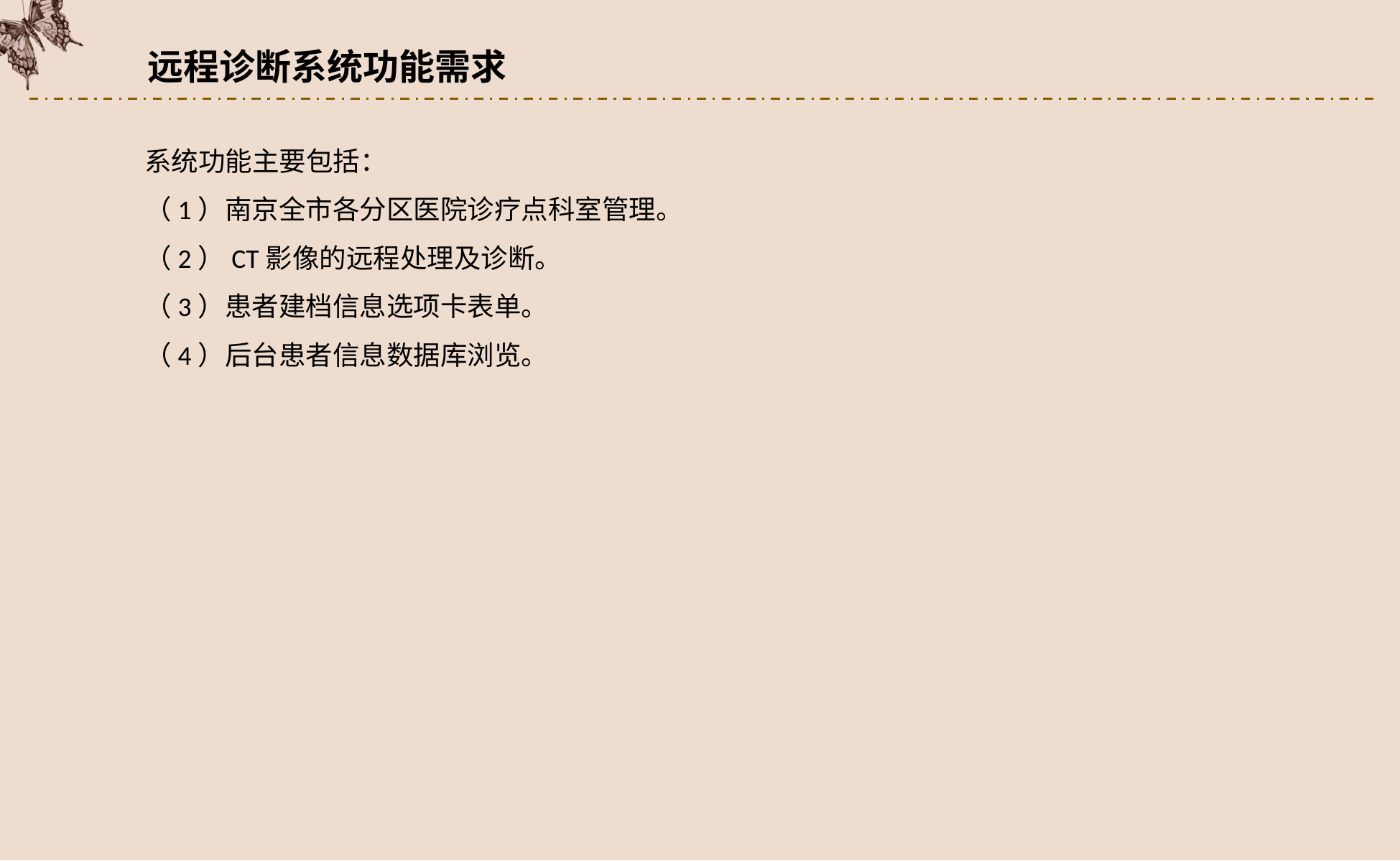

远程诊断系统功能需求
系统功能主要包括：
（1）南京全市各分区医院诊疗点科室管理。
（2）CT影像的远程处理及诊断。
（3）患者建档信息选项卡表单。
（4）后台患者信息数据库浏览。